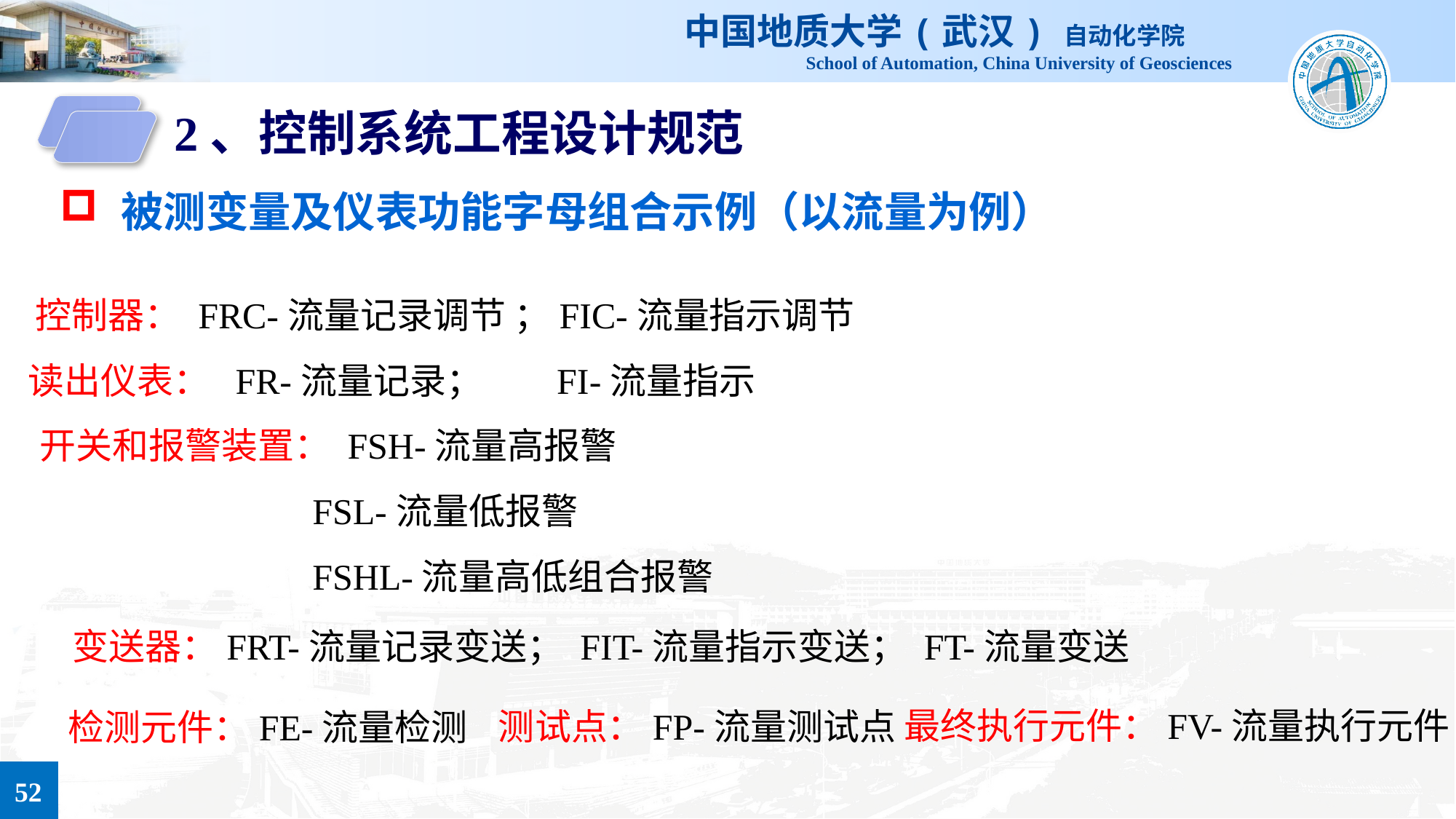

2、控制系统工程设计规范
被测变量及仪表功能字母组合示例（以流量为例）
控制器： FRC-流量记录调节 ；FIC-流量指示调节
读出仪表：  FR-流量记录；        FI-流量指示
开关和报警装置： FSH-流量高报警
                              FSL-流量低报警
                              FSHL-流量高低组合报警
变送器：FRT-流量记录变送； FIT-流量指示变送； FT-流量变送
最终执行元件：FV-流量执行元件
测试点：FP-流量测试点
检测元件：FE-流量检测
52